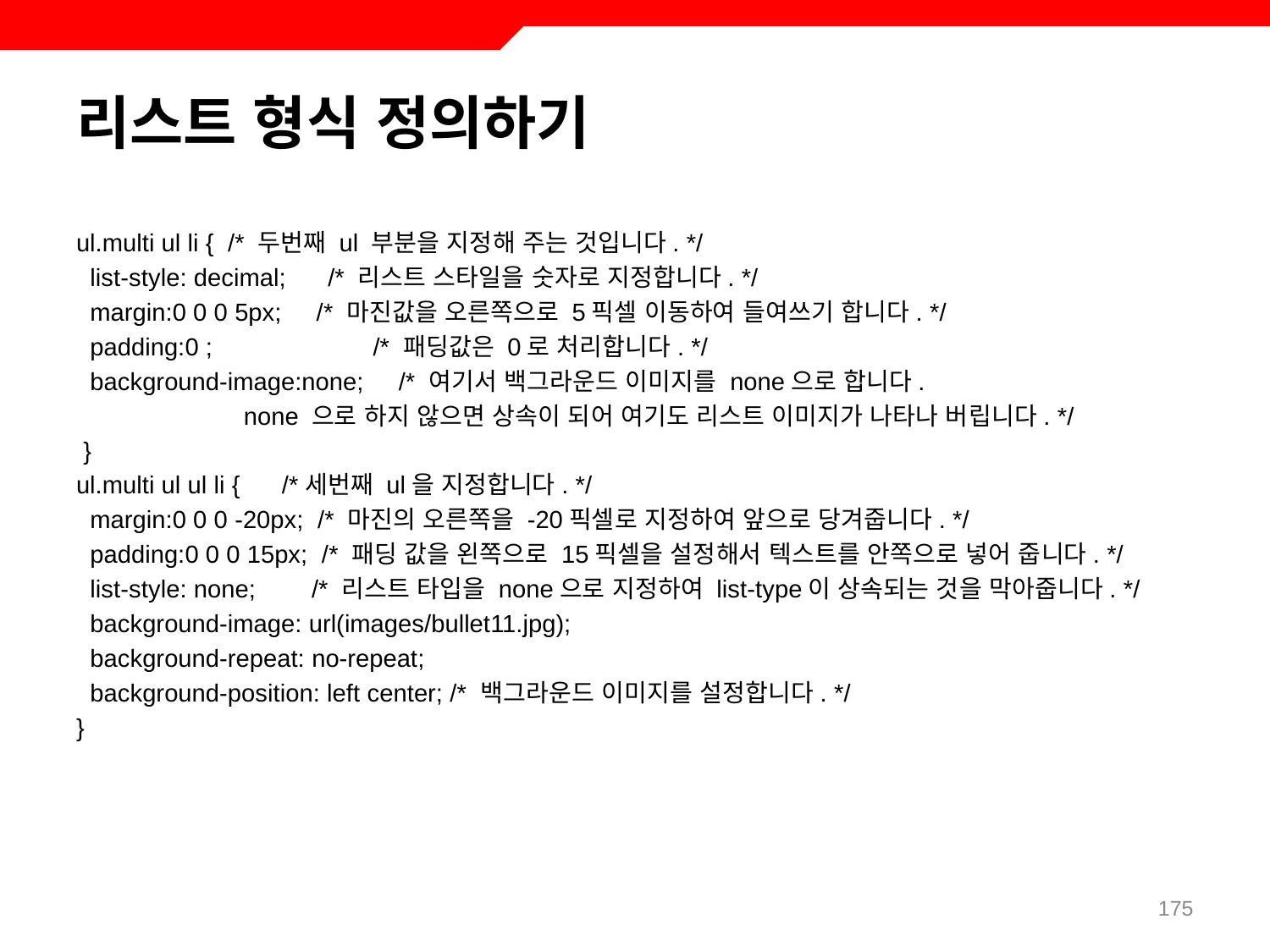

# 리스트 형식 정의하기

ul.multi ul li {  /* 두번째 ul 부분을 지정해 주는 것입니다. */
  list-style: decimal;      /* 리스트 스타일을 숫자로 지정합니다. */
  margin:0 0 0 5px;     /* 마진값을 오른쪽으로 5픽셀 이동하여 들여쓰기 합니다. */
  padding:0 ;                       /* 패딩값은 0로 처리합니다. */
  background-image:none;     /* 여기서 백그라운드 이미지를 none으로 합니다.
                        none 으로 하지 않으면 상속이 되어 여기도 리스트 이미지가 나타나 버립니다. */
 }
ul.multi ul ul li {      /*세번째 ul을 지정합니다. */
  margin:0 0 0 -20px;  /* 마진의 오른쪽을 -20픽셀로 지정하여 앞으로 당겨줍니다. */
  padding:0 0 0 15px;  /* 패딩 값을 왼쪽으로 15픽셀을 설정해서 텍스트를 안쪽으로 넣어 줍니다. */
  list-style: none;        /* 리스트 타입을 none으로 지정하여 list-type이 상속되는 것을 막아줍니다. */
  background-image: url(images/bullet11.jpg);
  background-repeat: no-repeat;
  background-position: left center; /* 백그라운드 이미지를 설정합니다. */
}
175